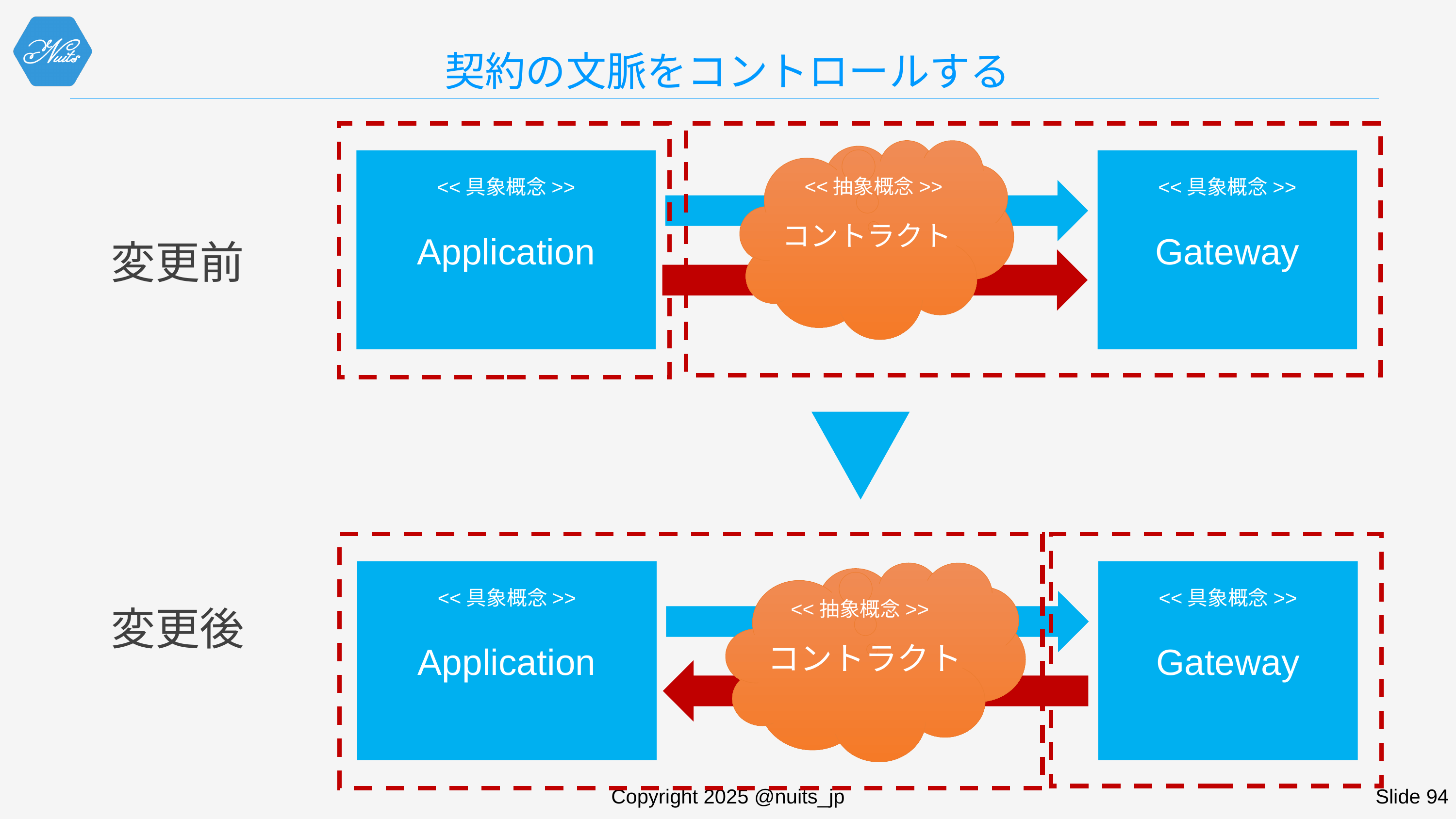

# 契約の文脈をコントロールする

コントラクト
<<抽象概念>>
Gateway
<<具象概念>>
Application
<<具象概念>>

変更前

Gateway
<<具象概念>>
Application
<<具象概念>>
コントラクト
<<抽象概念>>

変更後